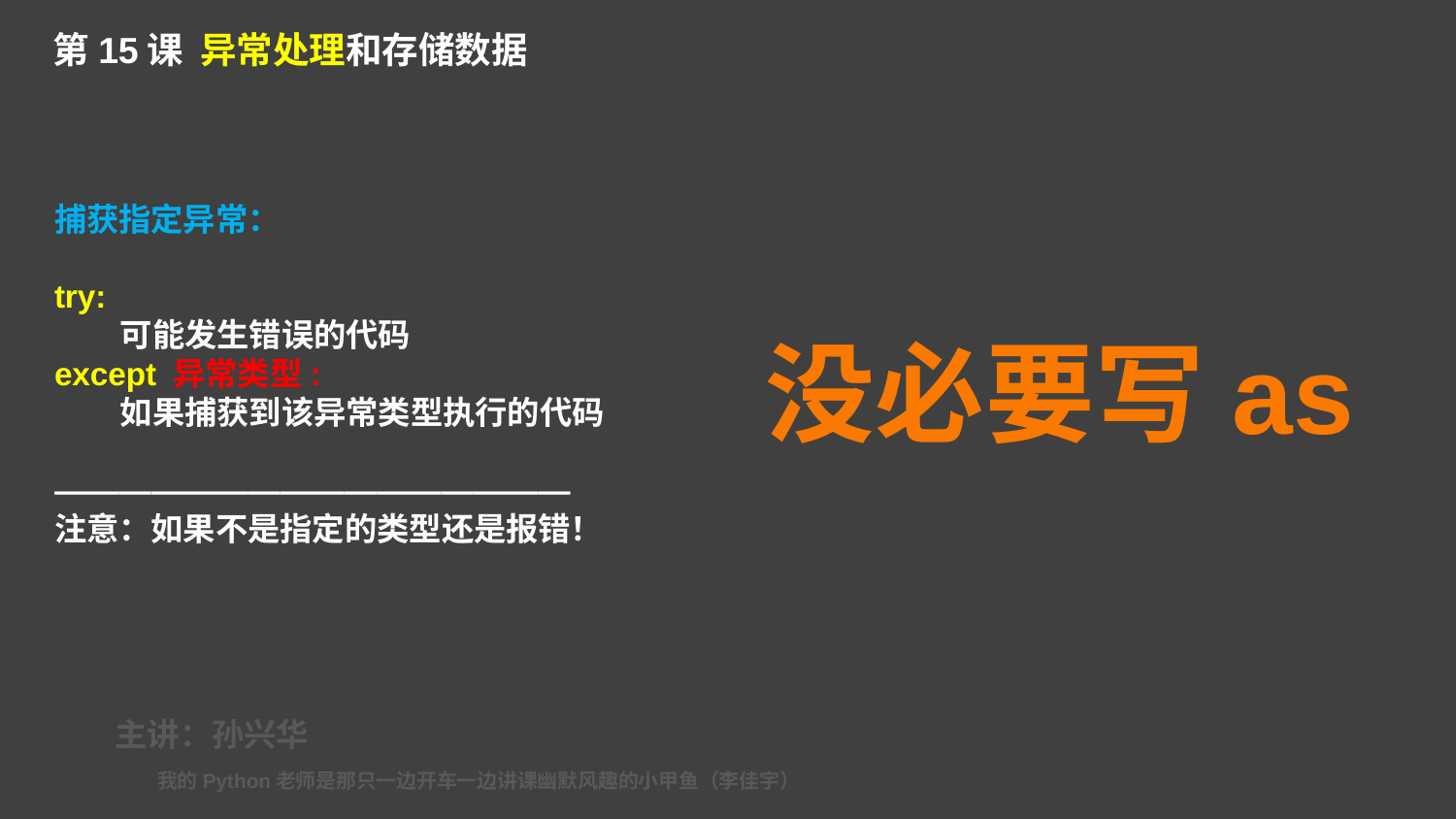

第15课  异常处理和存储数据
捕获指定异常：

try:
        可能发生错误的代码
except 异常类型:
        如果捕获到该异常类型执行的代码

————————————————
注意：如果不是指定的类型还是报错！
没必要写as